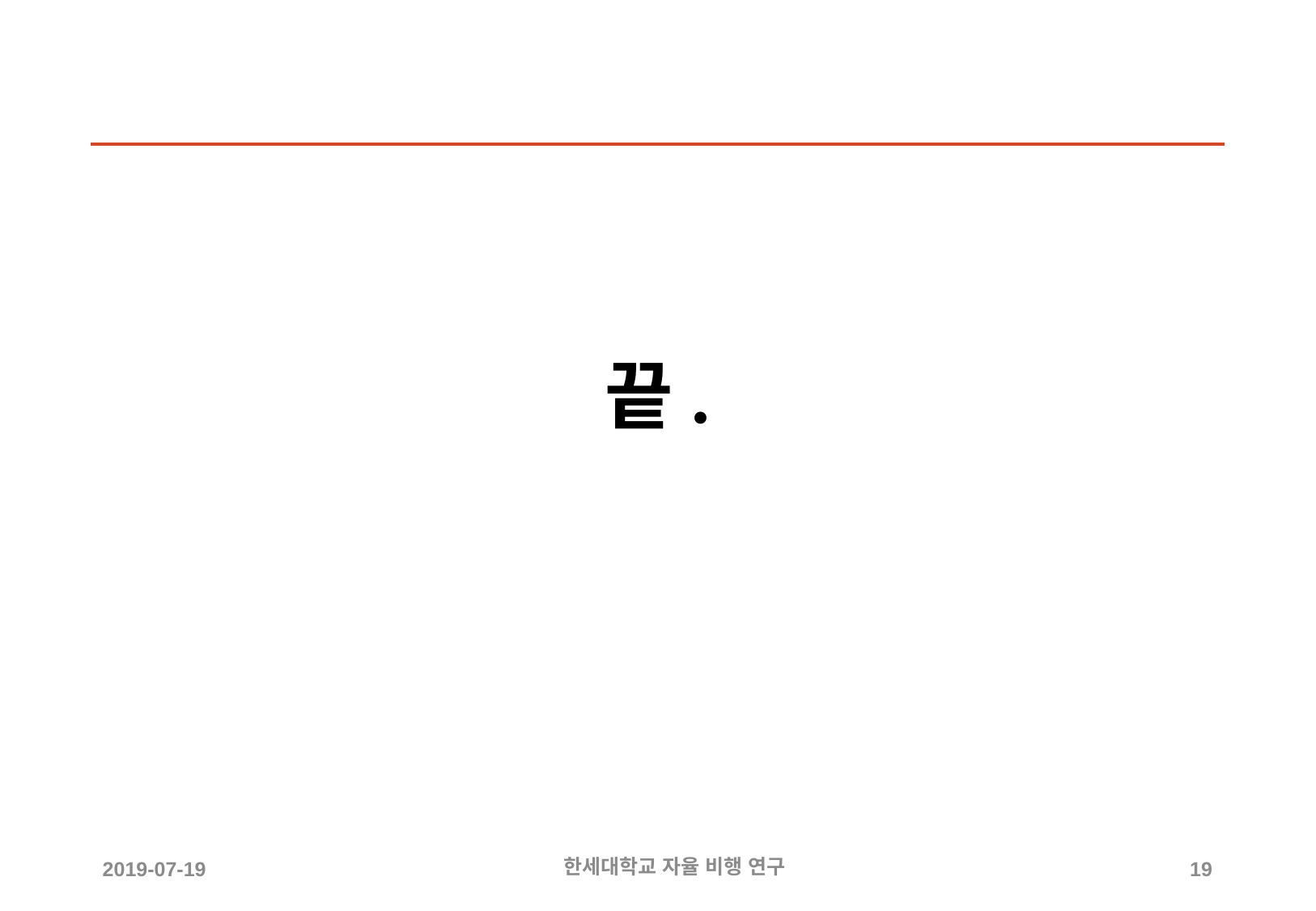

# 끝.
2019-07-19
한세대학교 자율 비행 연구
19